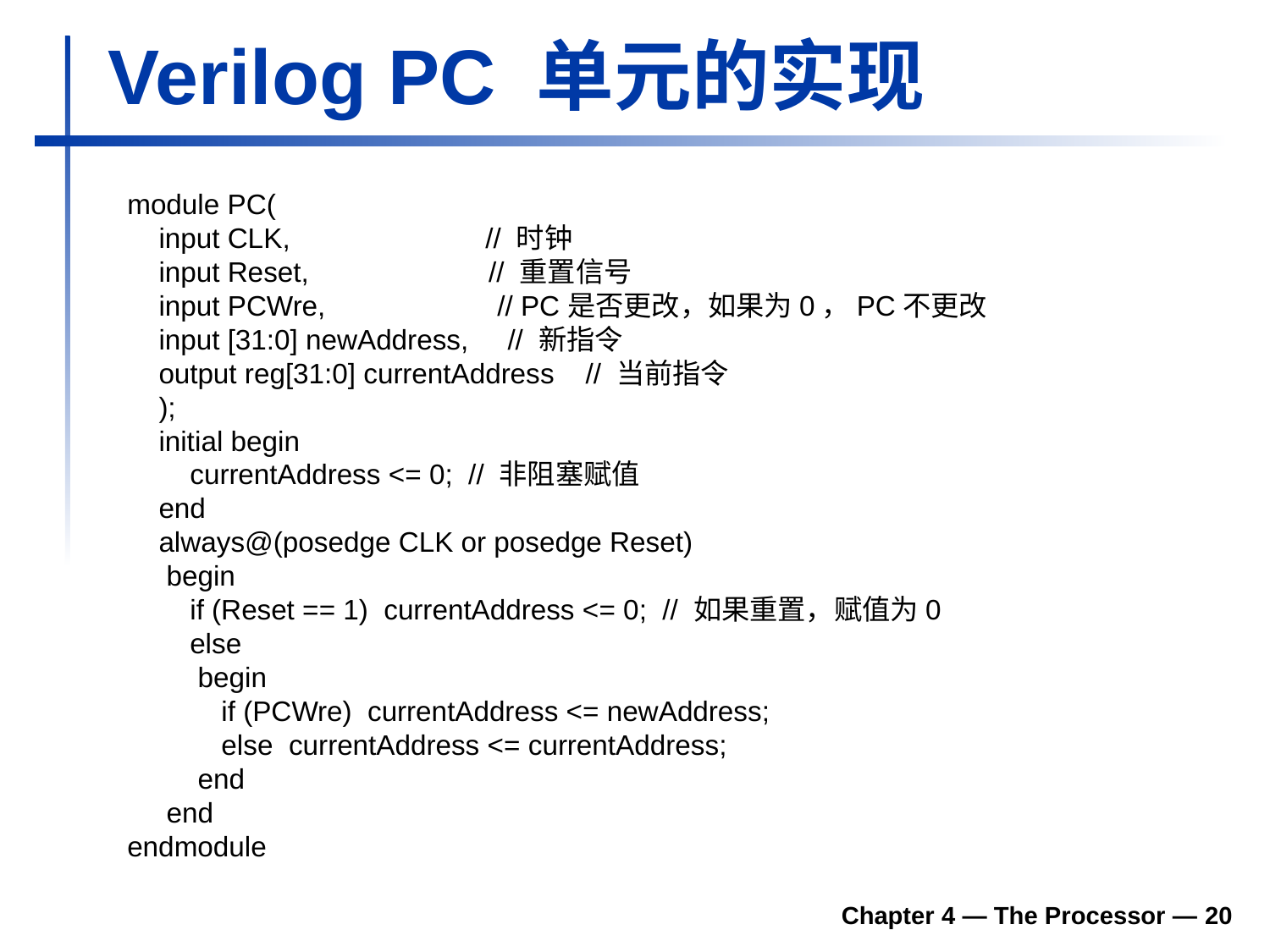

# Verilog PC 单元的实现
module PC(
    input CLK,                         // 时钟
    input Reset,                       // 重置信号
    input PCWre,                      // PC是否更改，如果为0，PC不更改
    input [31:0] newAddress,     // 新指令
    output reg[31:0] currentAddress    // 当前指令
    );
    initial begin
        currentAddress <= 0;  // 非阻塞赋值
    end
    always@(posedge CLK or posedge Reset)
     begin
        if (Reset == 1)  currentAddress <= 0;  // 如果重置，赋值为0
        else
         begin
            if (PCWre)  currentAddress <= newAddress;
            else  currentAddress <= currentAddress;
         end
     end
endmodule
Chapter 4 — The Processor — 20